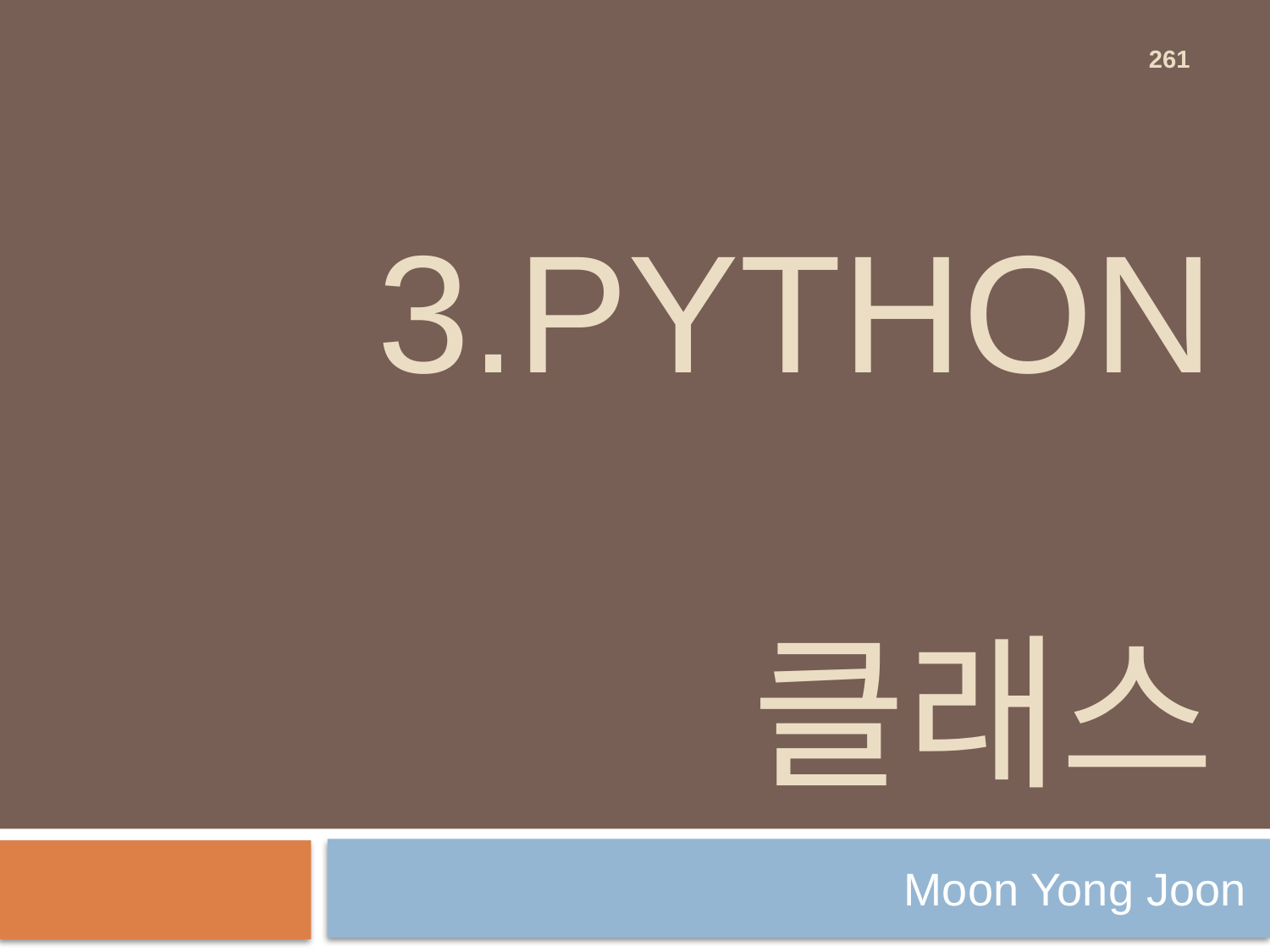

261
# 3.Python 클래스
Moon Yong Joon